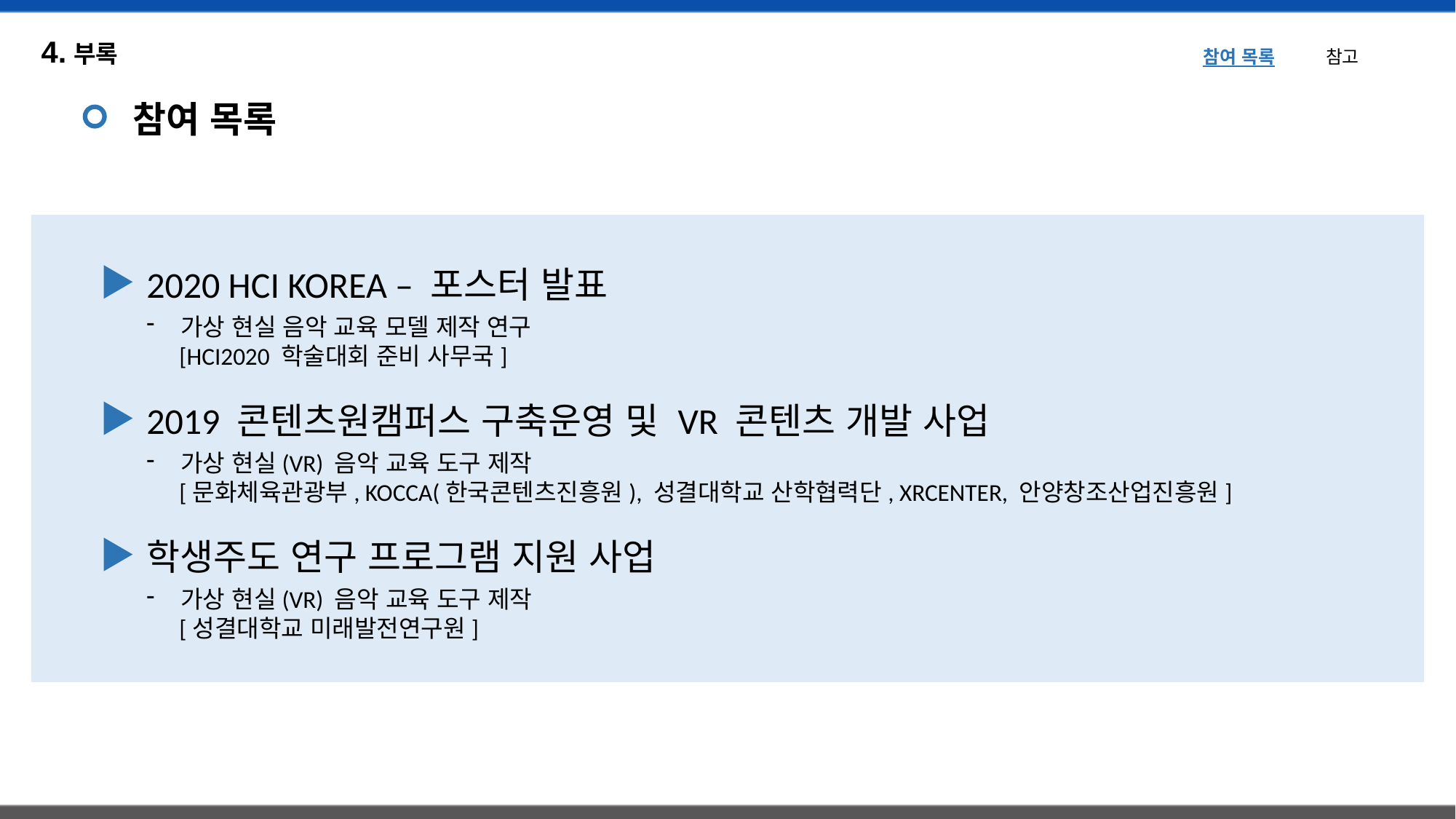

4.부록
참여 목록          참고
참여 목록

2020 HCI KOREA – 포스터 발표

가상 현실 음악 교육 모델 제작 연구
      [HCI2020 학술대회 준비 사무국]
2019 콘텐츠원캠퍼스 구축운영 및 VR 콘텐츠 개발 사업

가상 현실(VR) 음악 교육 도구 제작
      [문화체육관광부, KOCCA(한국콘텐츠진흥원), 성결대학교 산학협력단, XRCENTER, 안양창조산업진흥원]
학생주도 연구 프로그램 지원 사업

가상 현실(VR) 음악 교육 도구 제작
      [성결대학교 미래발전연구원]